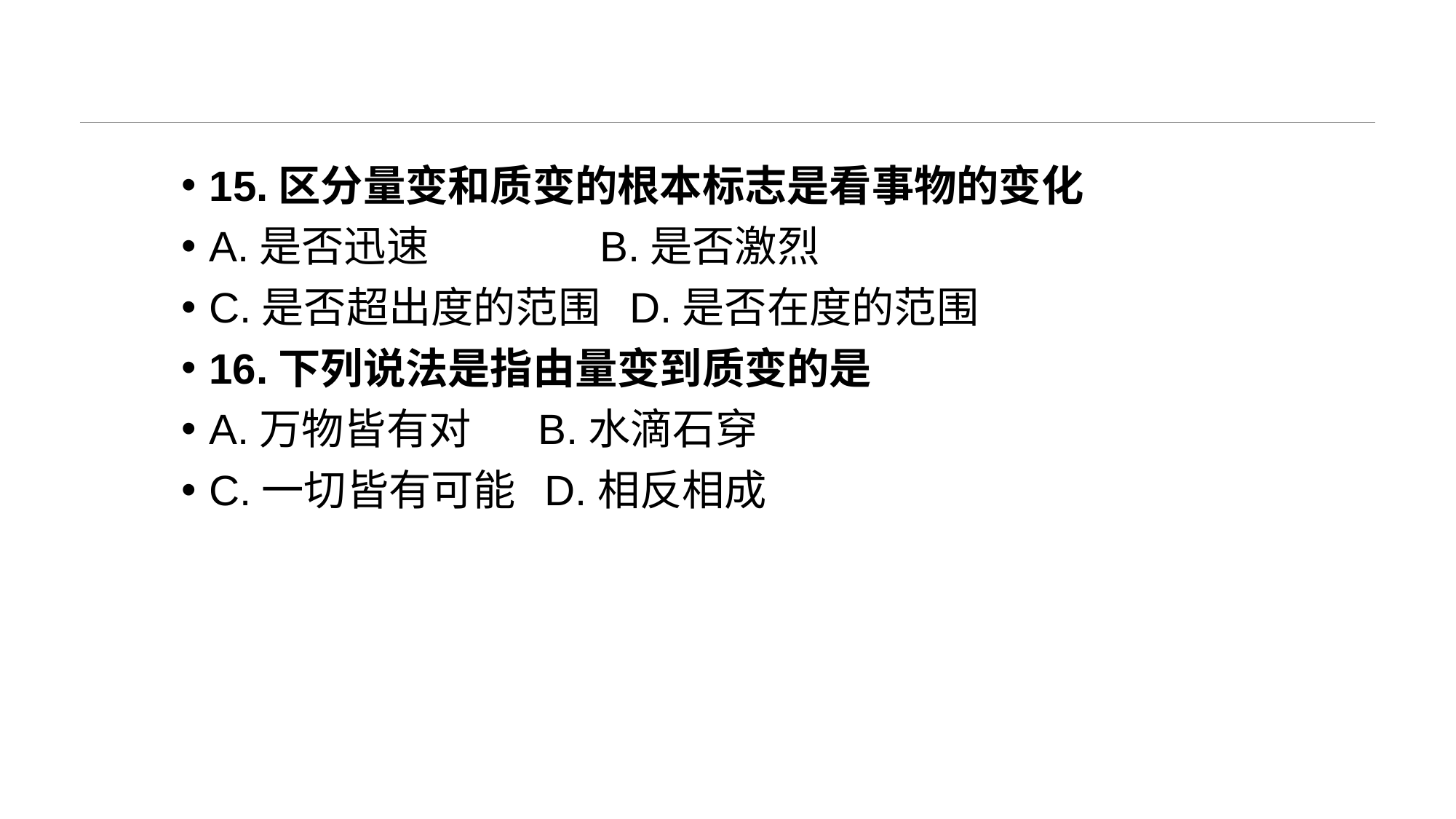

#
15.区分量变和质变的根本标志是看事物的变化
A.是否迅速                 B.是否激烈
C.是否超出度的范围  D.是否在度的范围
16.下列说法是指由量变到质变的是
A.万物皆有对      B.水滴石穿
C.一切皆有可能  D.相反相成